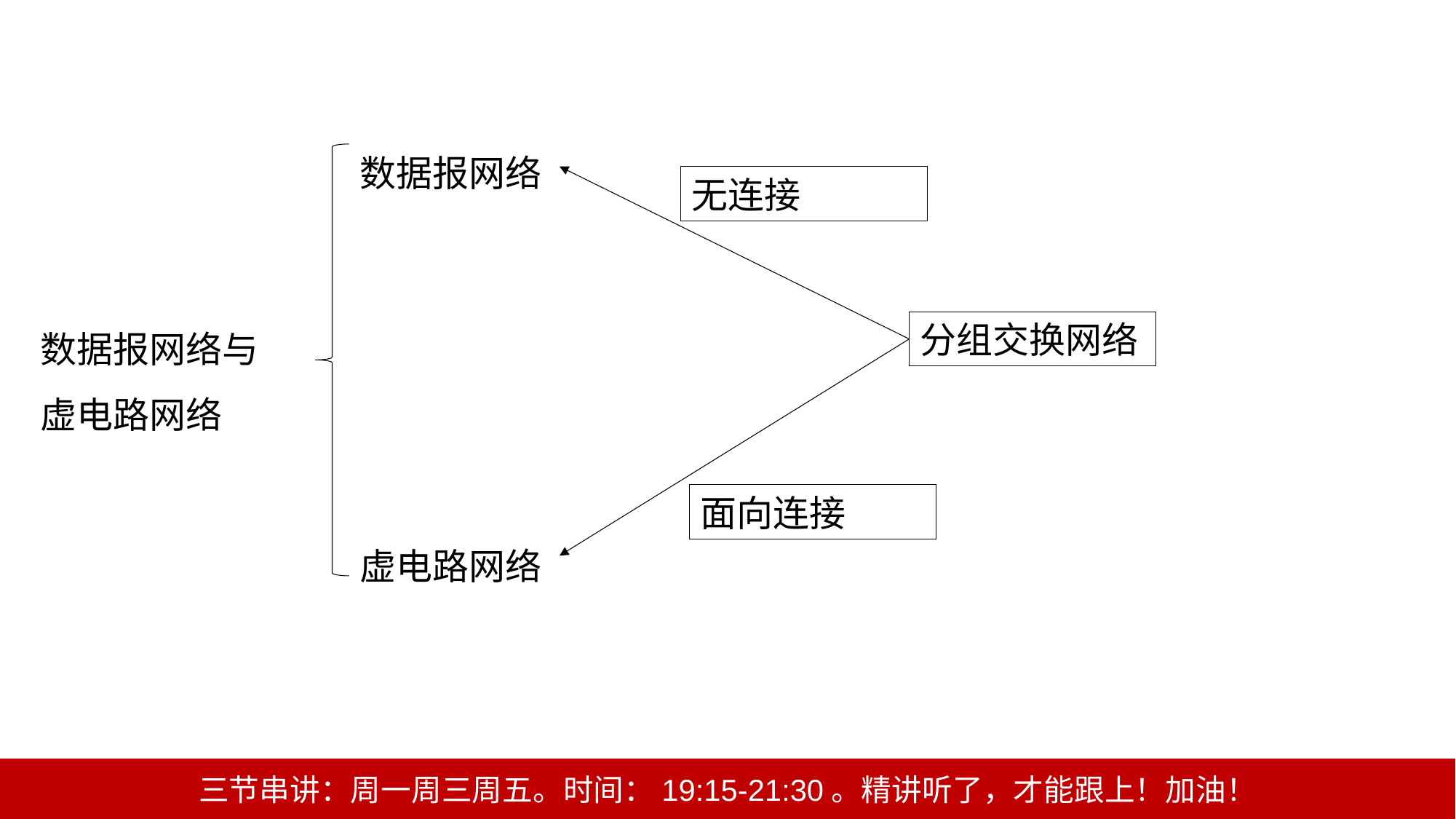

数据报网络

虚电路网络

无连接
数据报网络与
虚电路网络
分组交换网络
面向连接
三节串讲：周一周三周五。时间：19:15-21:30。精讲听了，才能跟上！加油！